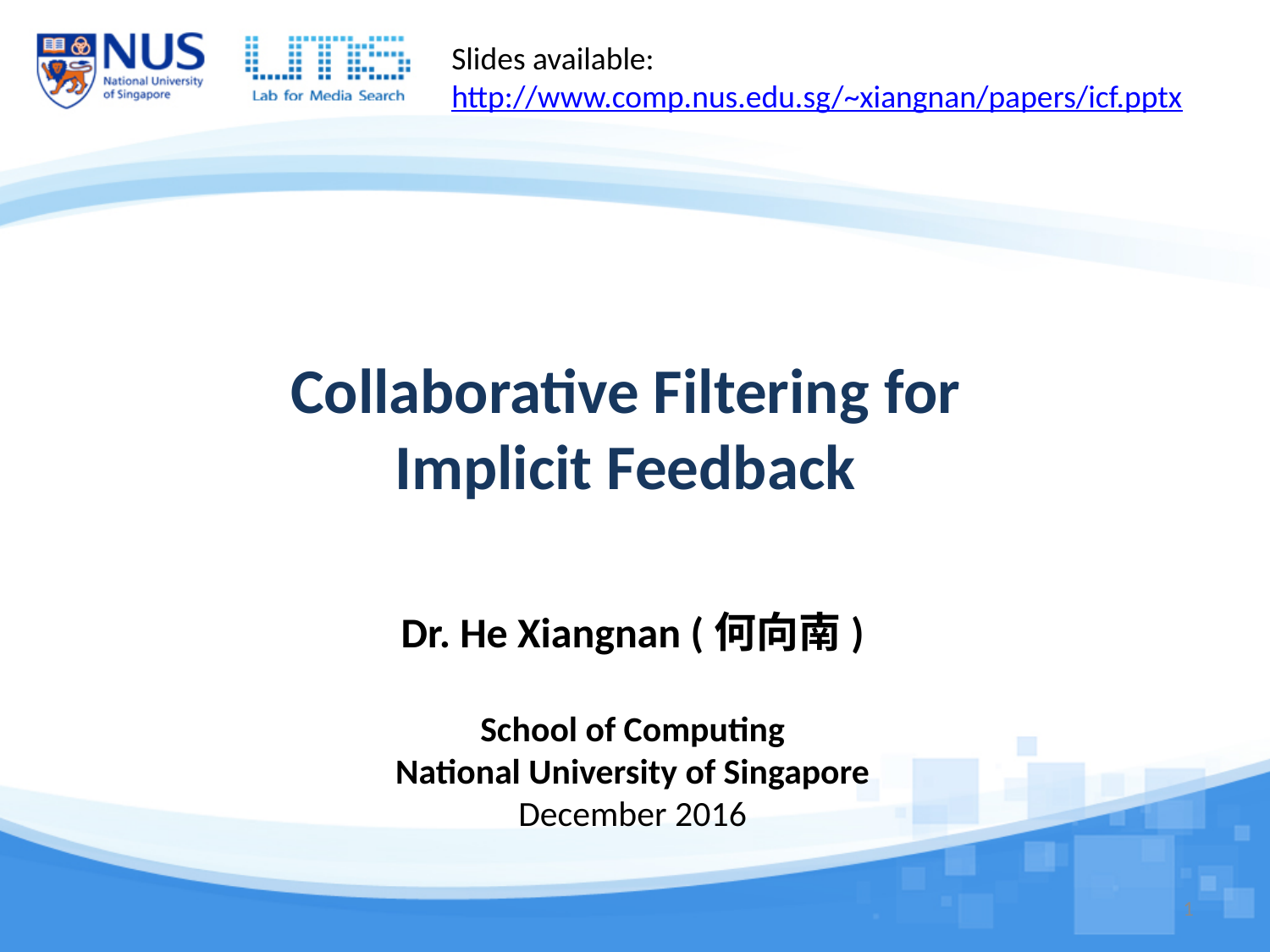

Slides available:
http://www.comp.nus.edu.sg/~xiangnan/papers/icf.pptx
# Collaborative Filtering for Implicit Feedback
Dr. He Xiangnan (何向南)

School of Computing
National University of Singapore
December 2016
1